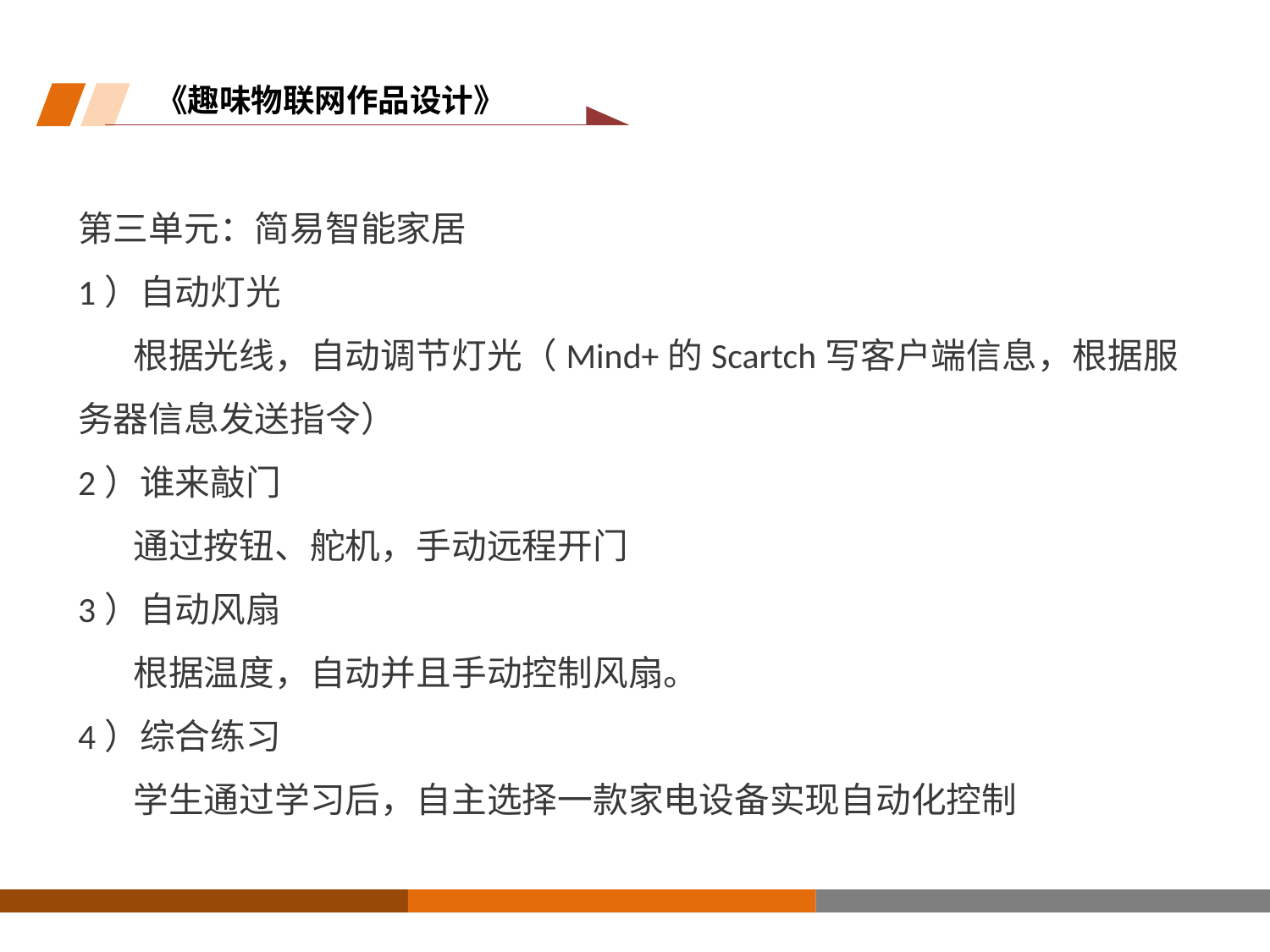

《趣味物联网作品设计》

第三单元：简易智能家居
1）自动灯光
      根据光线，自动调节灯光（Mind+的Scartch写客户端信息，根据服务器信息发送指令）
2）谁来敲门
      通过按钮、舵机，手动远程开门
3）自动风扇
      根据温度，自动并且手动控制风扇。
4）综合练习
      学生通过学习后，自主选择一款家电设备实现自动化控制